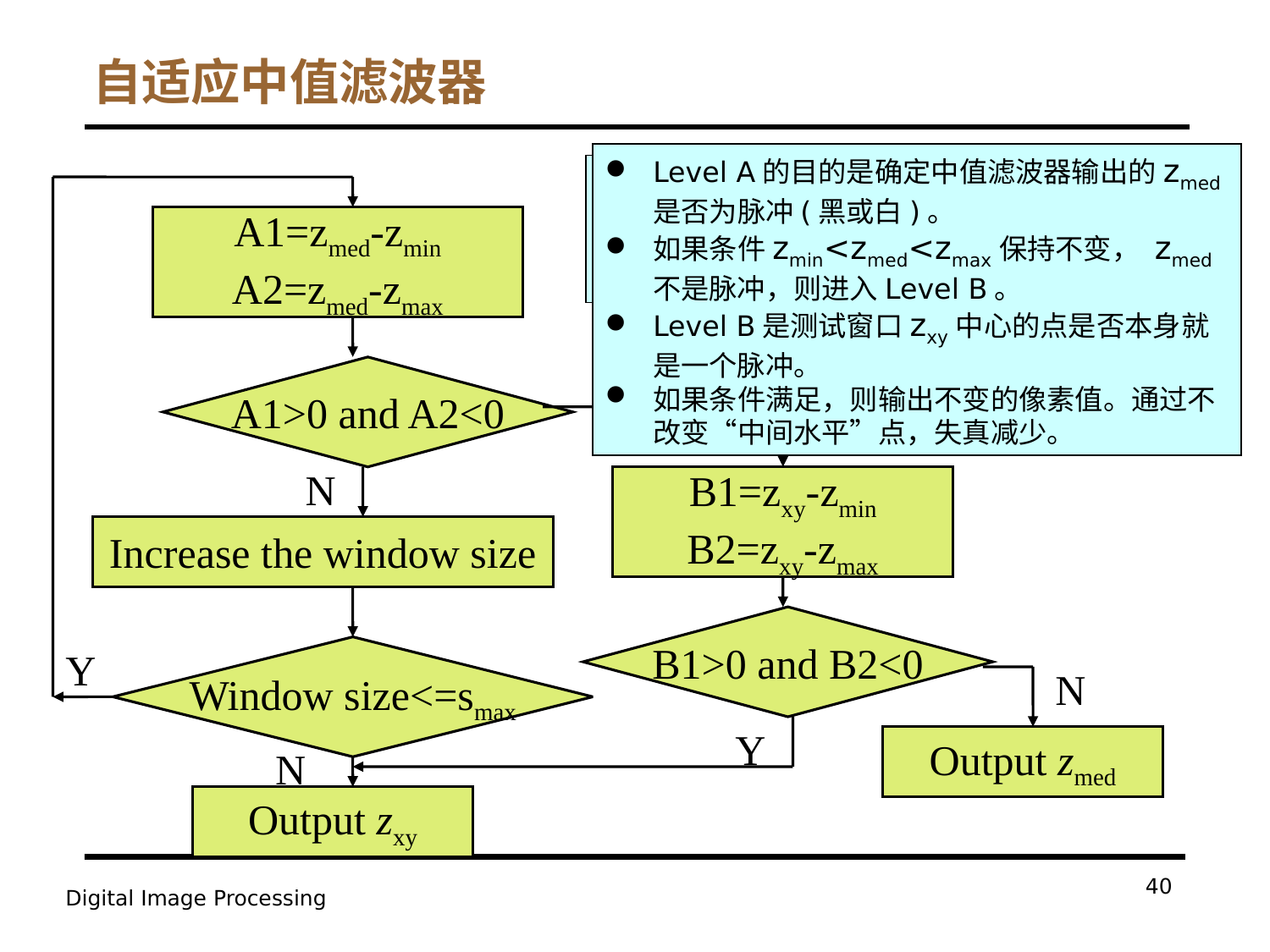

# 自适应中值滤波器
Level A的目的是确定中值滤波器输出的zmed是否为脉冲(黑或白)。
如果条件zmin<zmed<zmax保持不变， zmed不是脉冲，则进入Level B。
Level B是测试窗口zxy中心的点是否本身就是一个脉冲。
如果条件满足，则输出不变的像素值。通过不改变“中间水平”点，失真减少。
The adaptive median filtering works in two levels
Level A
Level B

A1=zmed-zmin
A2=zmed-zmax

Y
A1>0 and A2<0

N

B1=zxy-zmin
B2=zxy-zmax
Increase the window size

B1>0 and B2<0
Y
Window size<=smax
N

Y

Output zmed
N

Output zxy
40
Digital Image Processing